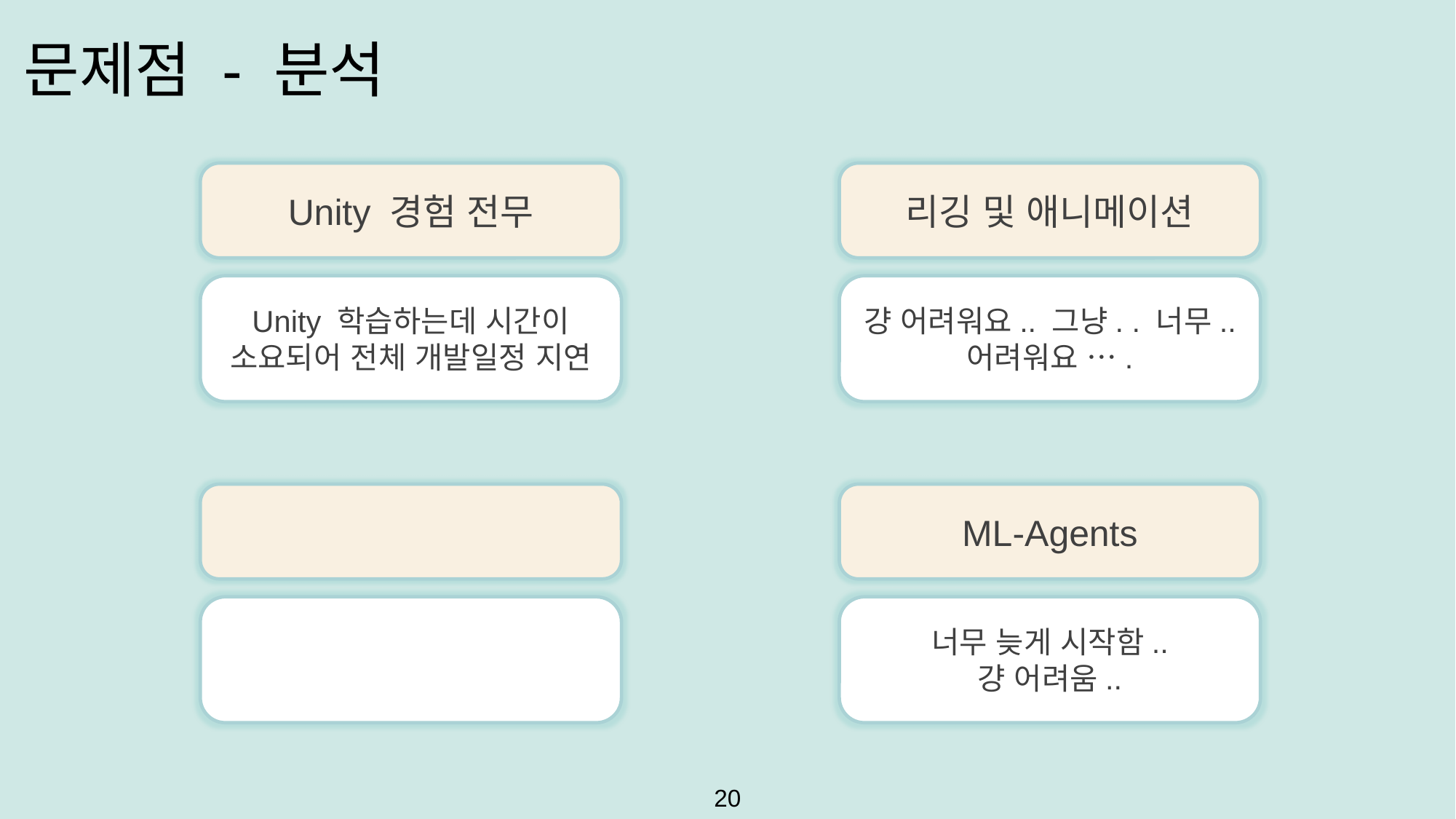

문제점 - 분석
Unity 경험 전무
Unity 학습하는데 시간이 소요되어 전체 개발일정 지연
리깅 및 애니메이션
걍 어려워요.. 그냥. . 너무.. 어려워요 ….

ML-Agents
너무 늦게 시작함..
걍 어려움..
20